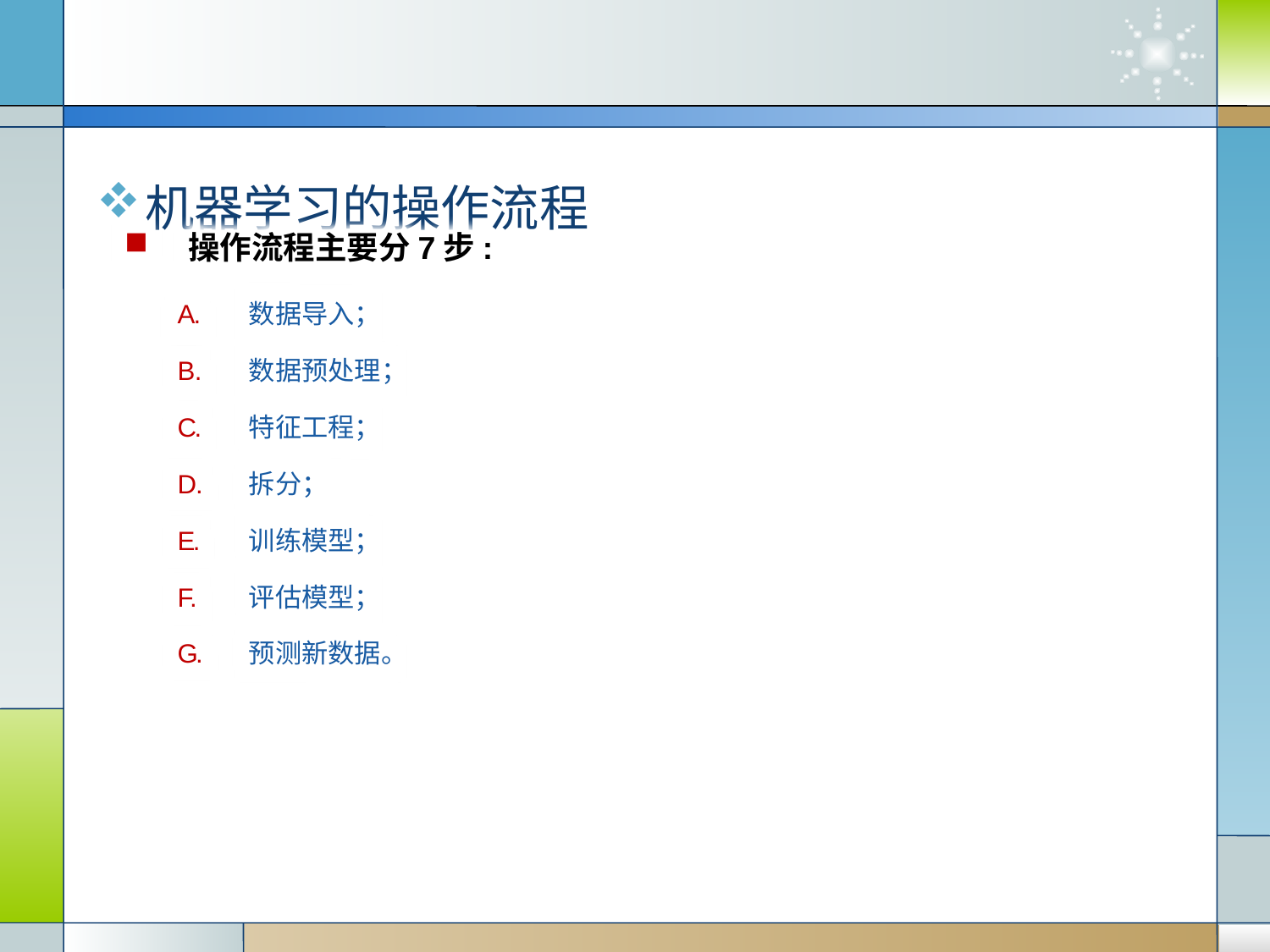

机器学习的操作流程
操作流程主要分7步:
数据导入；
数据预处理；
特征工程；
拆分；
训练模型；
评估模型；
预测新数据。